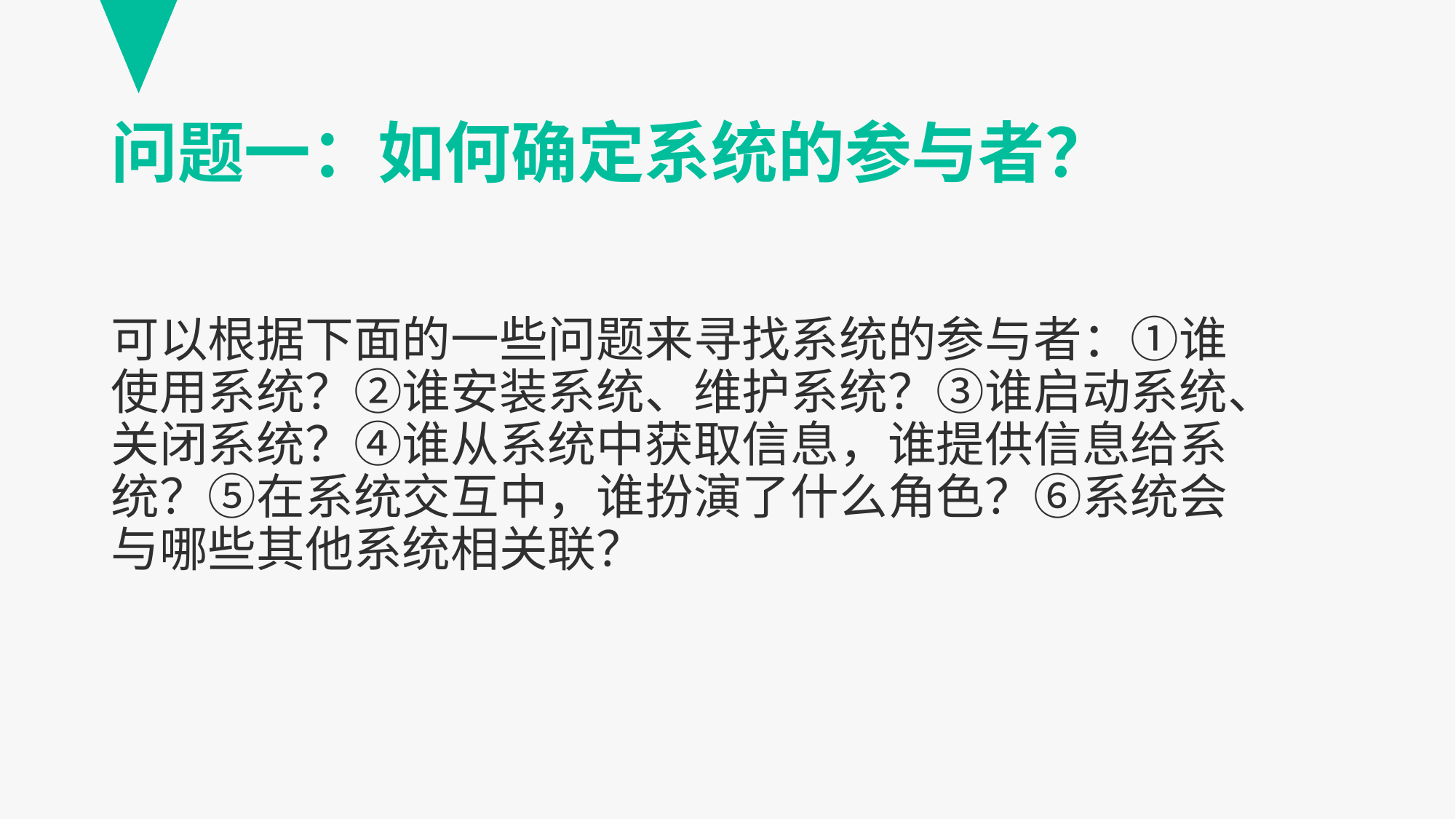

# 问题一：如何确定系统的参与者？

可以根据下面的一些问题来寻找系统的参与者：①谁使用系统？②谁安装系统、维护系统？③谁启动系统、关闭系统？④谁从系统中获取信息，谁提供信息给系统？⑤在系统交互中，谁扮演了什么角色？⑥系统会与哪些其他系统相关联？